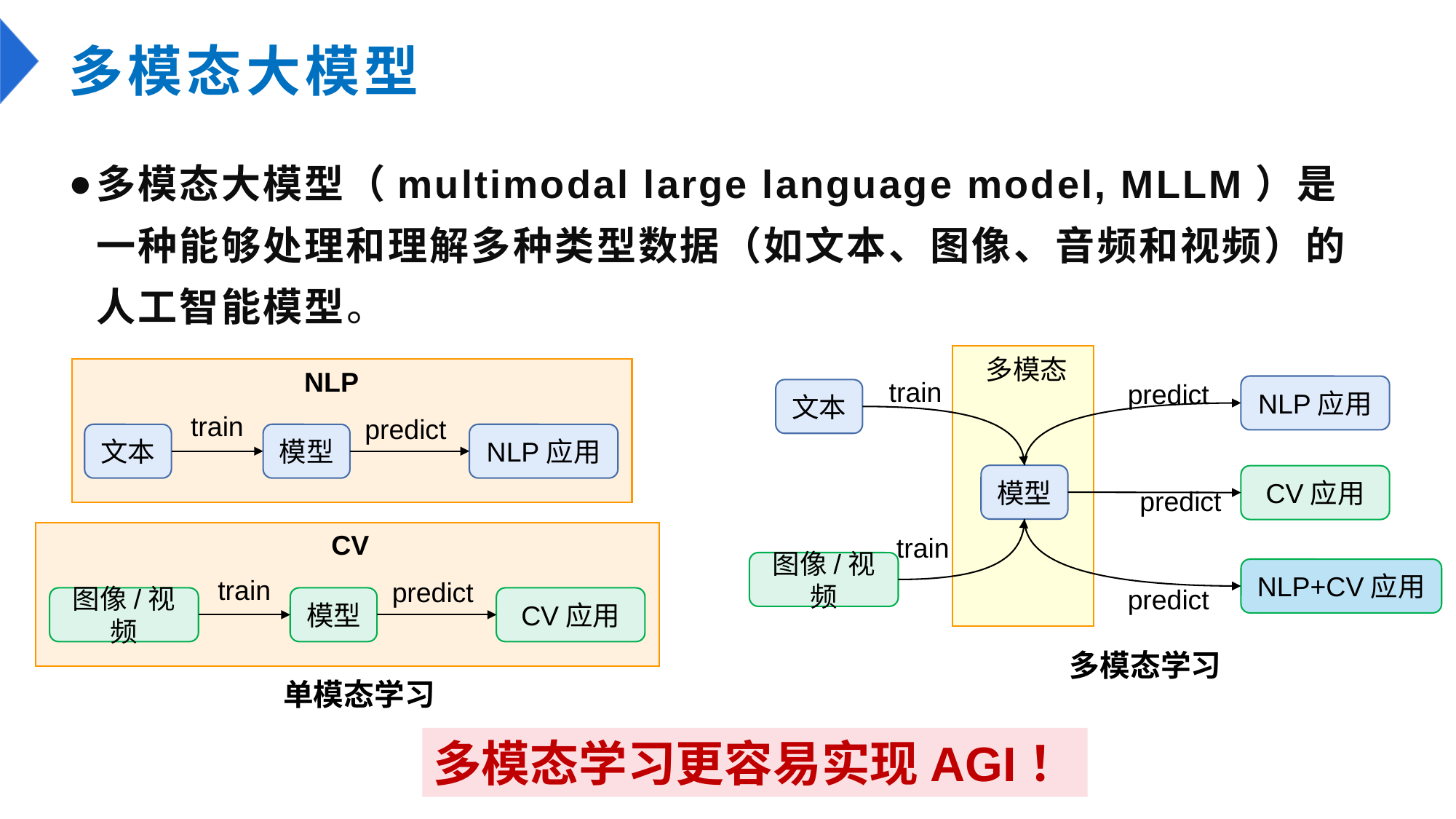

# 多模态大模型
多模态大模型（multimodal large language model, MLLM）是一种能够处理和理解多种类型数据（如文本、图像、音频和视频）的人工智能模型。

多模态
train
predict
NLP应用
文本
模型
CV应用
predict
train
图像/视频
NLP+CV应用
predict

NLP
train
predict
文本
模型
NLP应用

CV
train
predict
图像/视频
模型
CV应用
多模态学习
单模态学习
多模态学习更容易实现AGI！